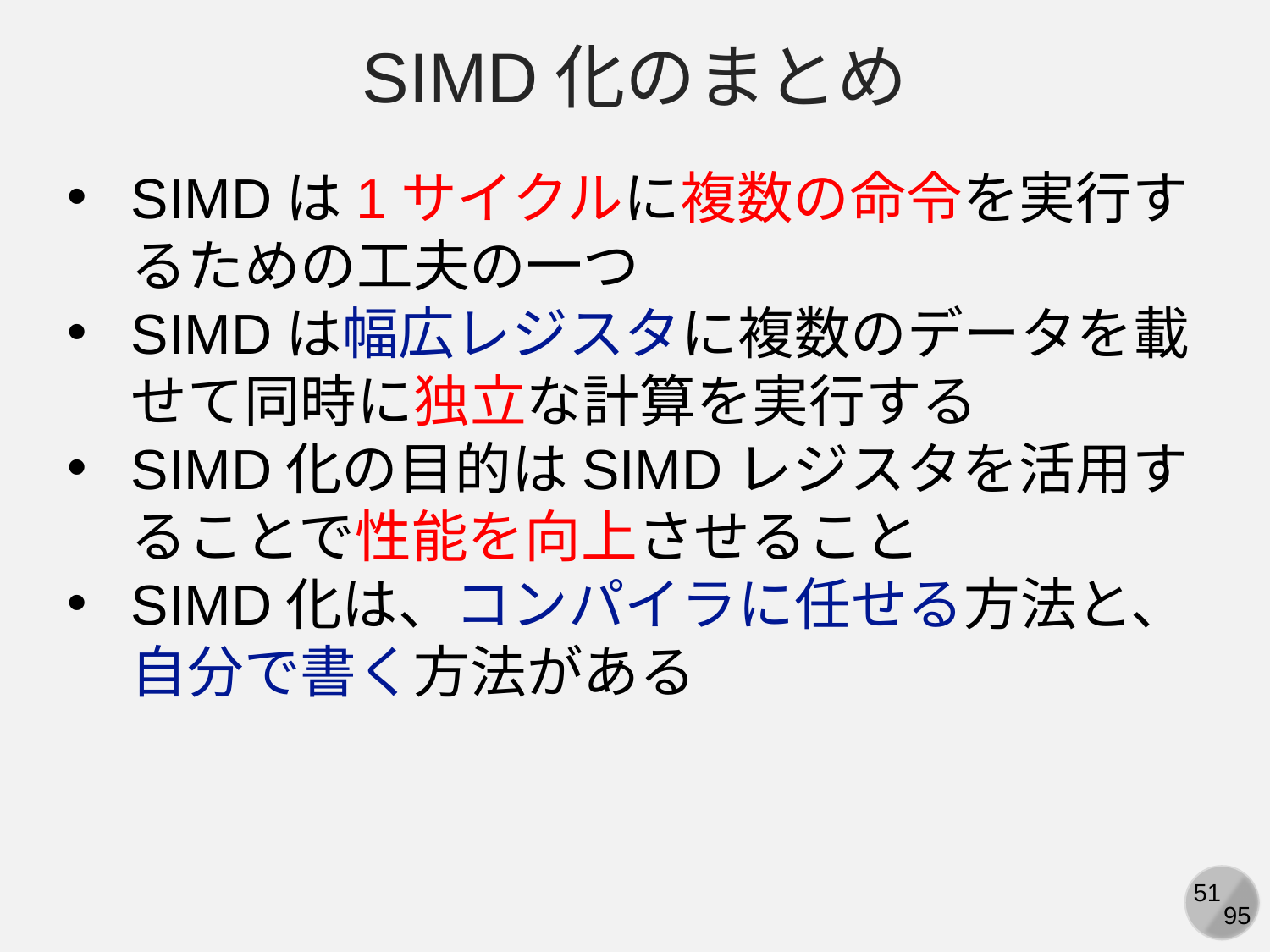

SIMD化のまとめ
SIMDは1サイクルに複数の命令を実行するための工夫の一つ
SIMDは幅広レジスタに複数のデータを載せて同時に独立な計算を実行する
SIMD化の目的はSIMDレジスタを活用することで性能を向上させること
SIMD化は、コンパイラに任せる方法と、自分で書く方法がある